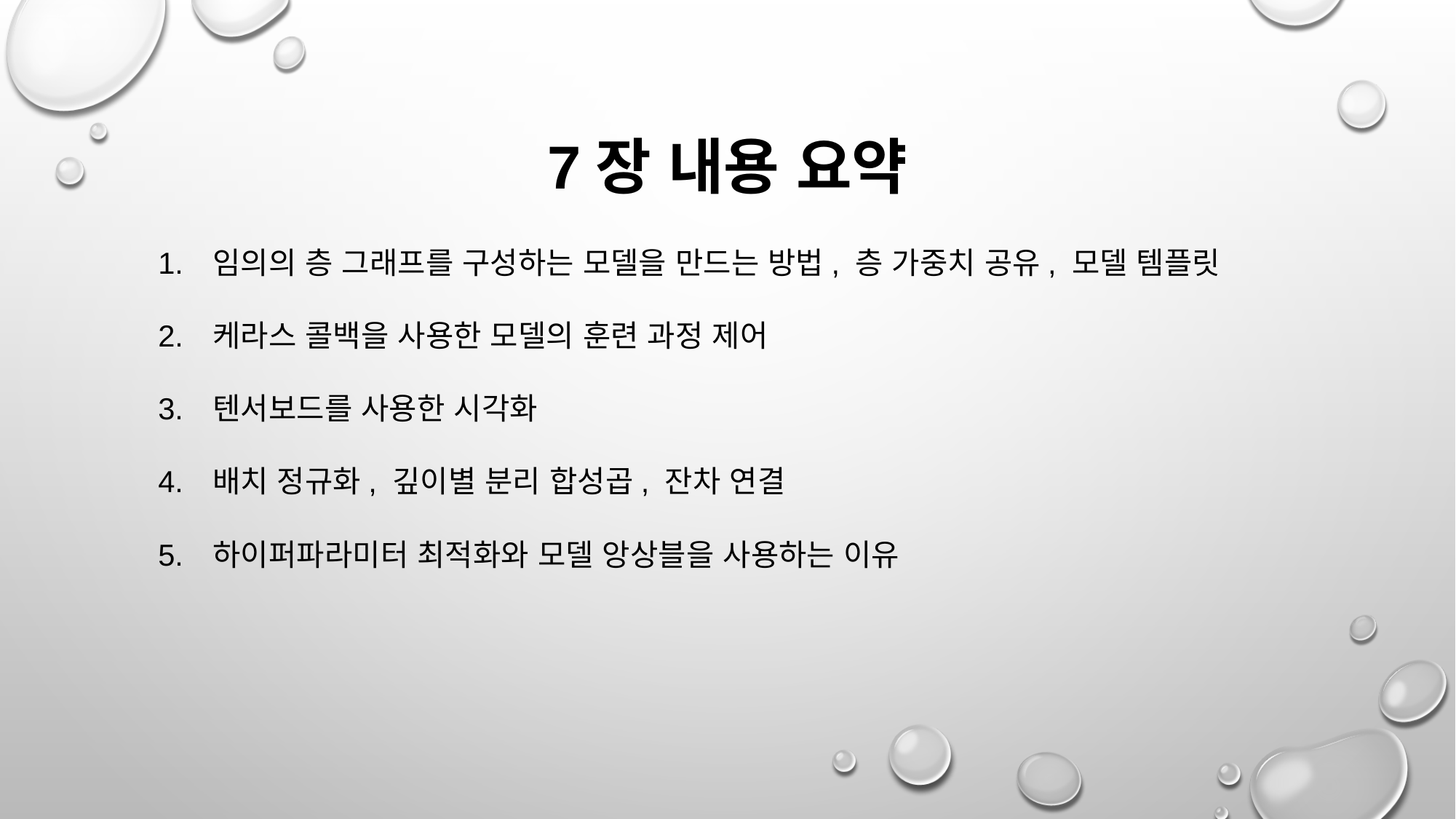

# 7장 내용 요약
임의의 층 그래프를 구성하는 모델을 만드는 방법, 층 가중치 공유, 모델 템플릿

케라스 콜백을 사용한 모델의 훈련 과정 제어

텐서보드를 사용한 시각화

배치 정규화, 깊이별 분리 합성곱, 잔차 연결

하이퍼파라미터 최적화와 모델 앙상블을 사용하는 이유